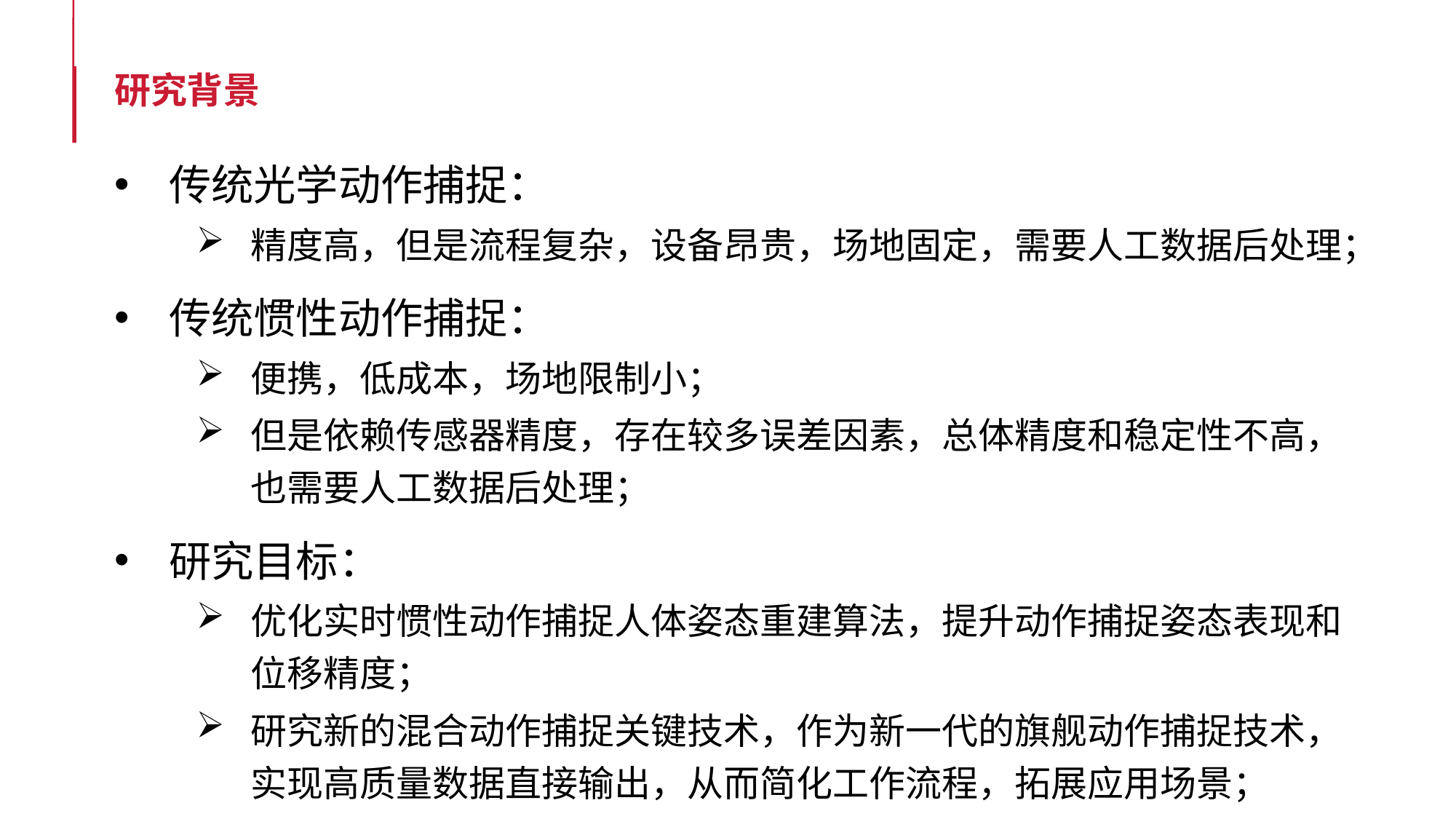

# 研究背景
传统光学动作捕捉：
精度高，但是流程复杂，设备昂贵，场地固定，需要人工数据后处理；
传统惯性动作捕捉：
便携，低成本，场地限制小；
但是依赖传感器精度，存在较多误差因素，总体精度和稳定性不高，也需要人工数据后处理；
研究目标：
优化实时惯性动作捕捉人体姿态重建算法，提升动作捕捉姿态表现和位移精度；
研究新的混合动作捕捉关键技术，作为新一代的旗舰动作捕捉技术，实现高质量数据直接输出，从而简化工作流程，拓展应用场景；